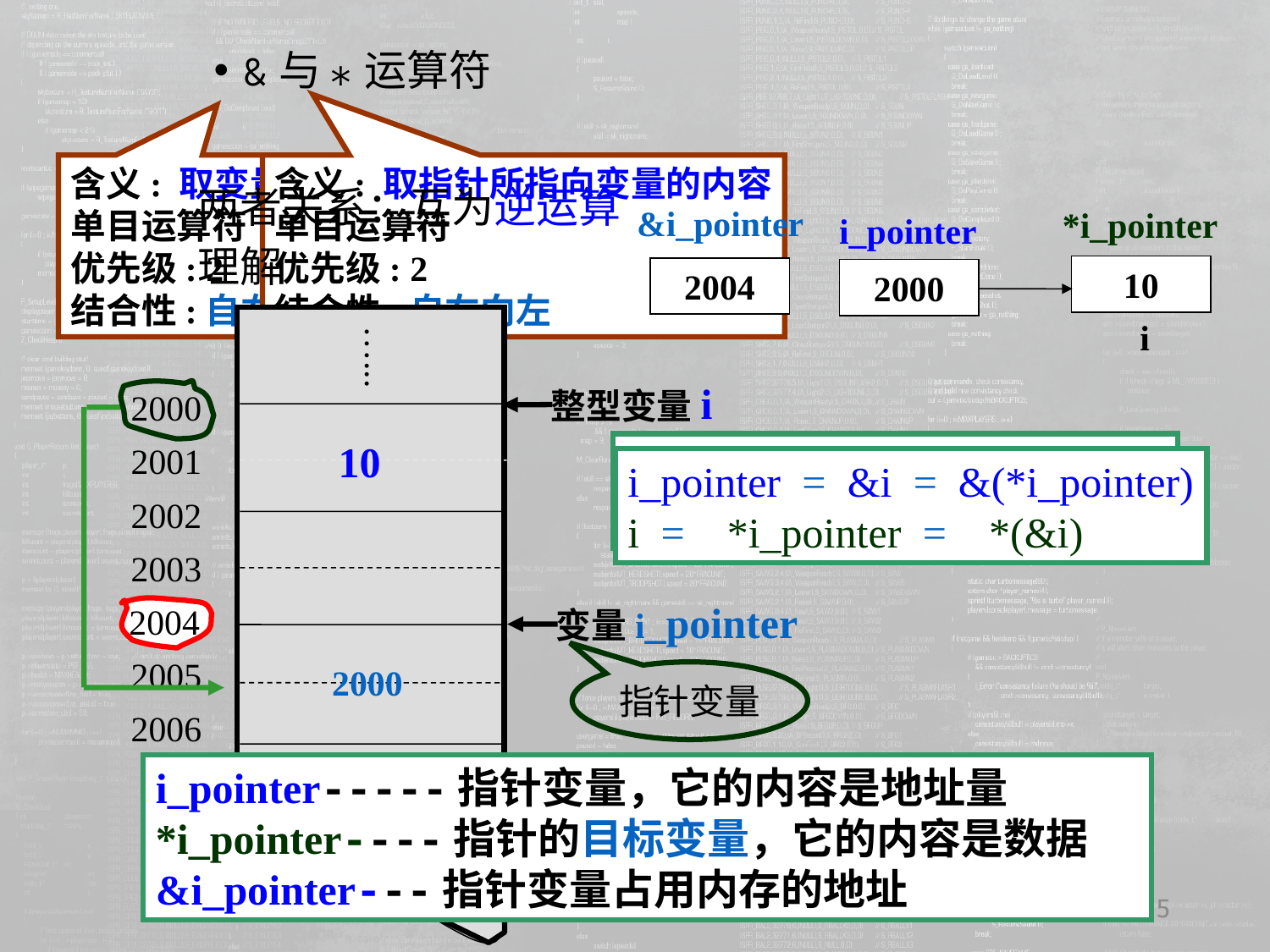

&与*运算符
含义: 取变量的地址
单目运算符
优先级: 2
结合性:自右向左
含义: 取指针所指向变量的内容
单目运算符
优先级: 2
结合性:自右向左
两者关系：互为逆运算
理解
&i_pointer
*i_pointer
i_pointer
10
2000

i
2004

…...
整型变量i

2000

10
2001

2002

2003

变量i_pointer
2004

2005
2000
指针变量

2006

…...

i_pointer     &i     &(*i_pointer)
i       *i_pointer      *(&i)
i_pointer  =  &i  =  &(*i_pointer)
i  =    *i_pointer  =    *(&i)
i_pointer-----指针变量，它的内容是地址量
*i_pointer----指针的目标变量，它的内容是数据
&i_pointer---指针变量占用内存的地址
5